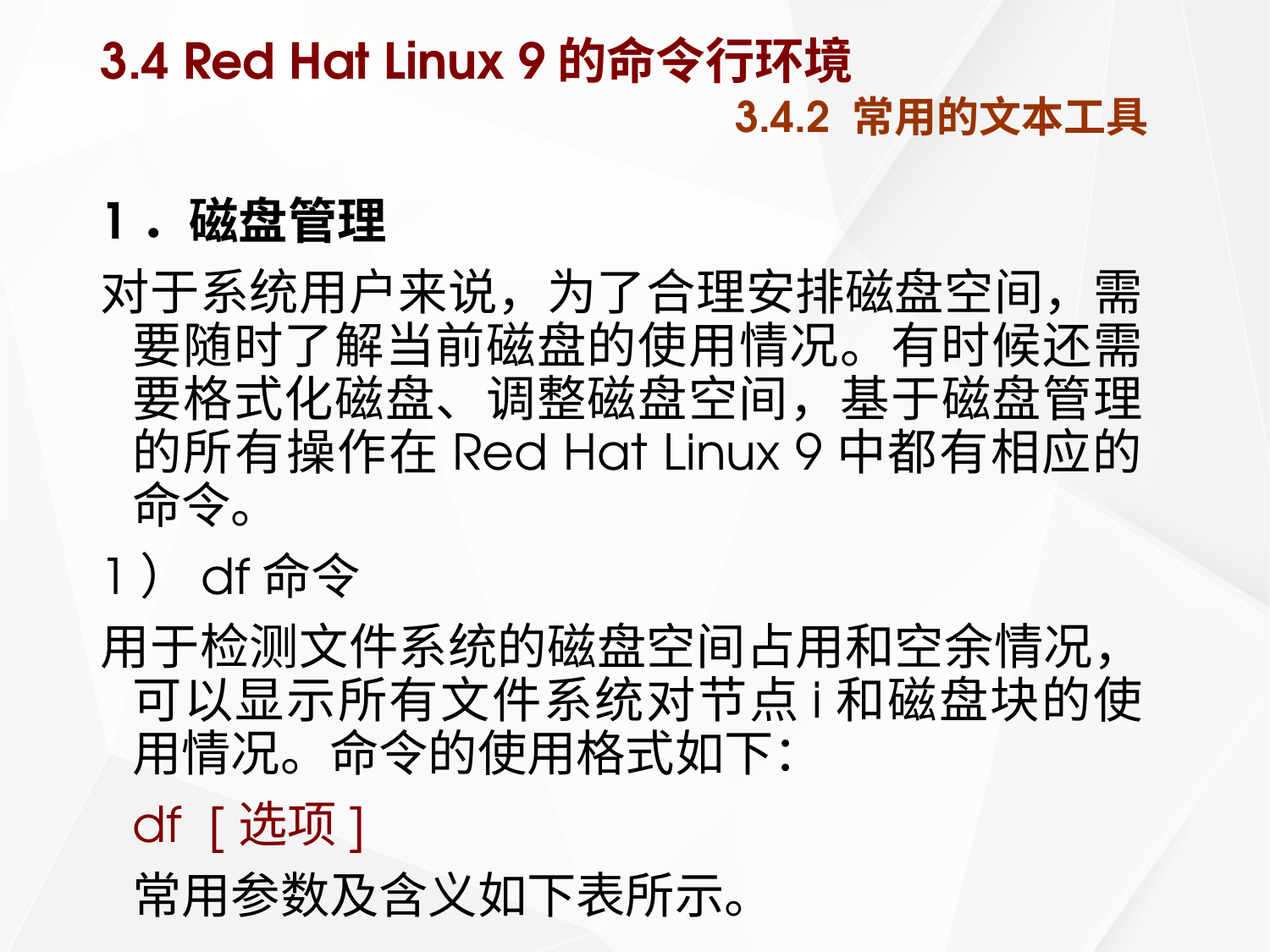

# 3.4 Red Hat Linux 9的命令行环境 3.4.2 常用的文本工具
1．磁盘管理
对于系统用户来说，为了合理安排磁盘空间，需要随时了解当前磁盘的使用情况。有时候还需要格式化磁盘、调整磁盘空间，基于磁盘管理的所有操作在Red Hat Linux 9中都有相应的命令。
1）df命令
用于检测文件系统的磁盘空间占用和空余情况，可以显示所有文件系统对节点i和磁盘块的使用情况。命令的使用格式如下：
	df  [选项]
	常用参数及含义如下表所示。